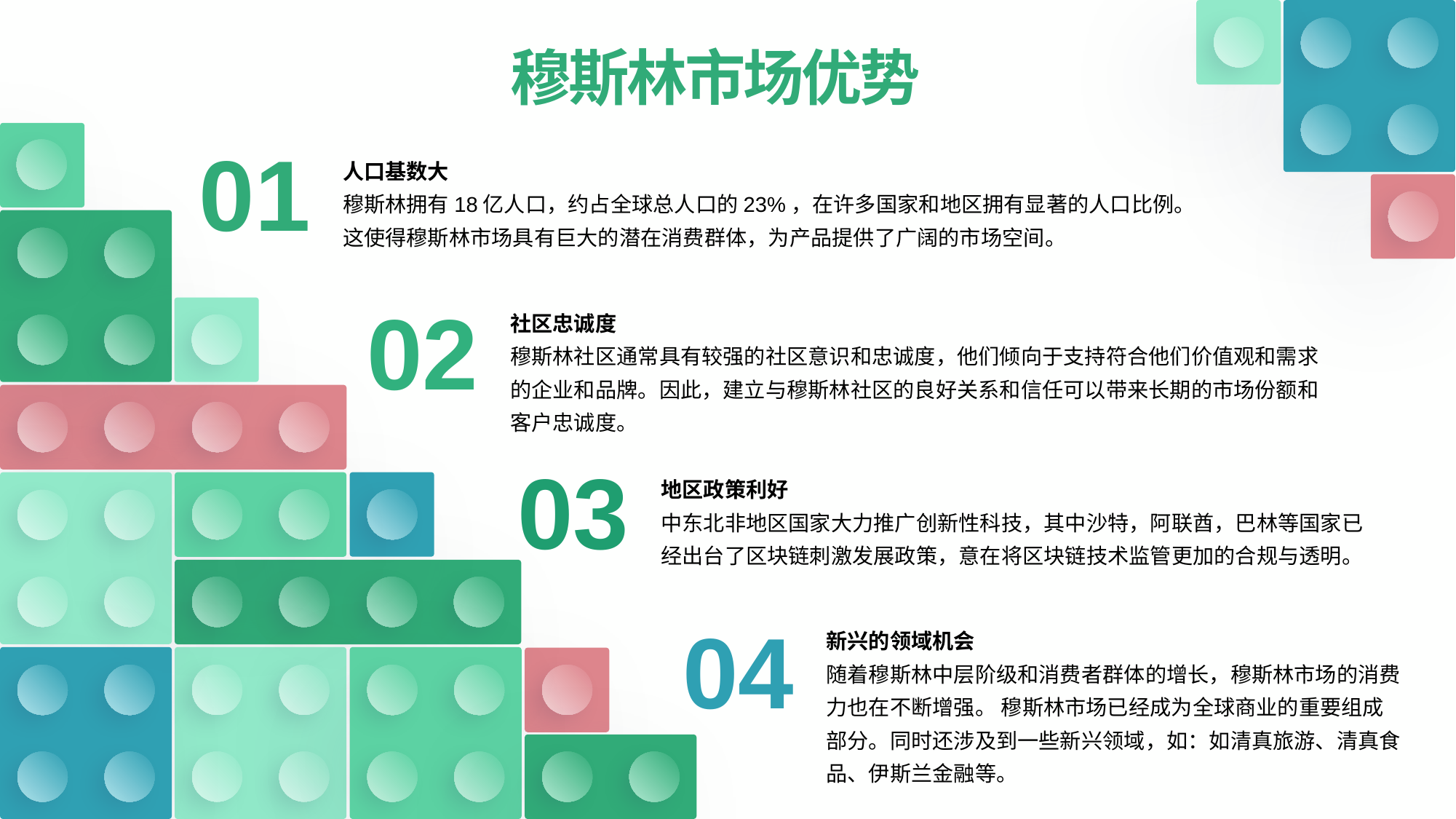

穆斯林市场优势

01

人口基数大
穆斯林拥有18亿人口，约占全球总人口的23%，在许多国家和地区拥有显著的人口比例。这使得穆斯林市场具有巨大的潜在消费群体，为产品提供了广阔的市场空间。

e7d195523061f1c03a90ee8e42cb24248e56383cd534985688F9F494128731F165EE95AB4B0C0A38076AAEA07667B1565C446FC45FF01DFB0E885BCDBDF3A284F3DB14DA61DD97F0BAB2E6C668FB49315BD15F67493012FEFB5BC9CCBDE02415602A2C644D30F41A882197F2F9D8737F7ACAB36D4E09F606719F146891D754A7107E6C17ADFB2EB3

02

社区忠诚度
穆斯林社区通常具有较强的社区意识和忠诚度，他们倾向于支持符合他们价值观和需求的企业和品牌。因此，建立与穆斯林社区的良好关系和信任可以带来长期的市场份额和客户忠诚度。

03
地区政策利好
中东北非地区国家大力推广创新性科技，其中沙特，阿联酋，巴林等国家已经出台了区块链刺激发展政策，意在将区块链技术监管更加的合规与透明。

04
新兴的领域机会
随着穆斯林中层阶级和消费者群体的增长，穆斯林市场的消费力也在不断增强。 穆斯林市场已经成为全球商业的重要组成部分。同时还涉及到一些新兴领域，如：如清真旅游、清真食品、伊斯兰金融等。